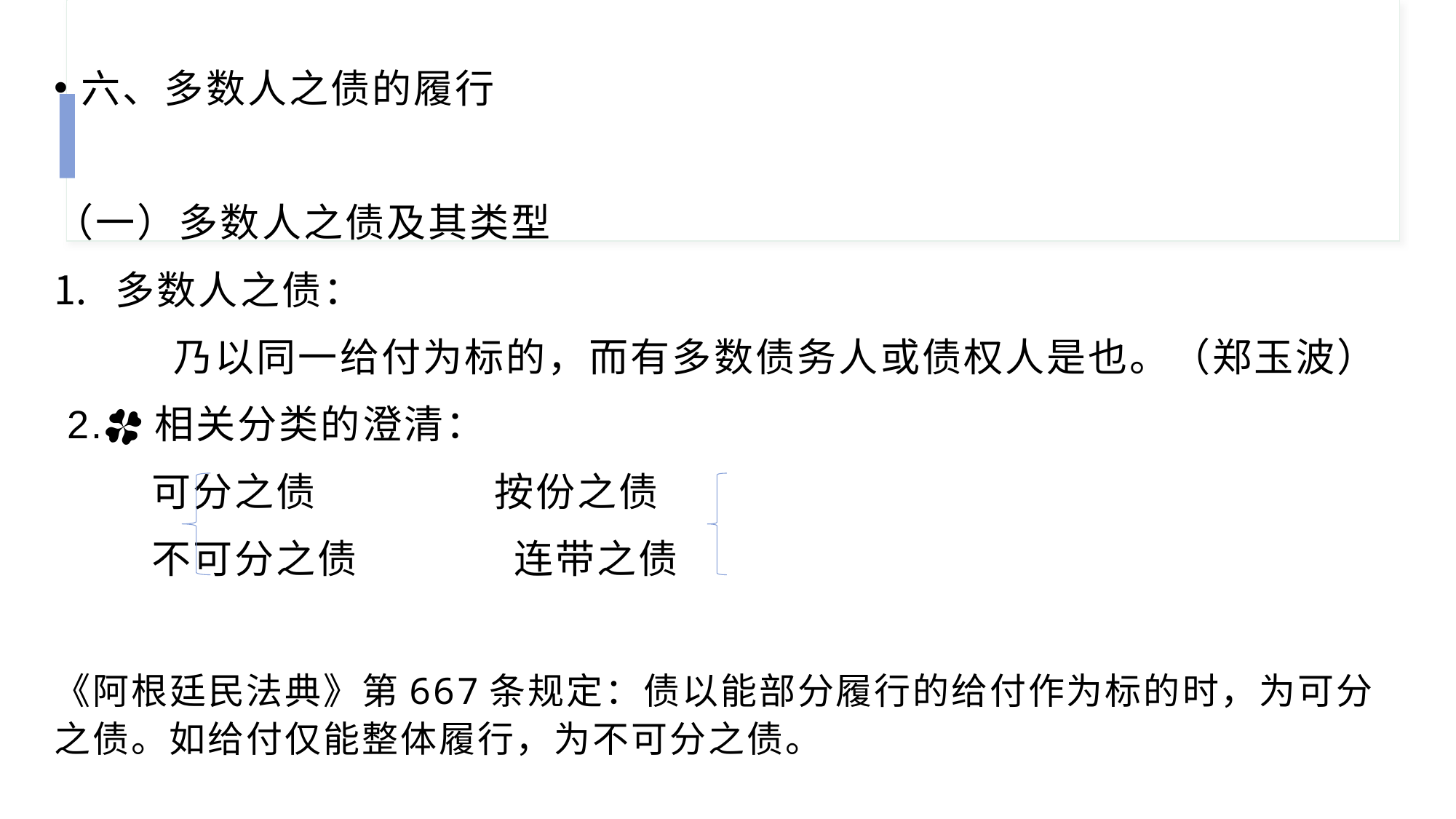

六、多数人之债的履行

（一）多数人之债及其类型
多数人之债：
          乃以同一给付为标的，而有多数债务人或债权人是也。（郑玉波）
 2.🍀相关分类的澄清：
        可分之债                按份之债
        不可分之债              连带之债

《阿根廷民法典》第667条规定：债以能部分履行的给付作为标的时，为可分之债。如给付仅能整体履行，为不可分之债。